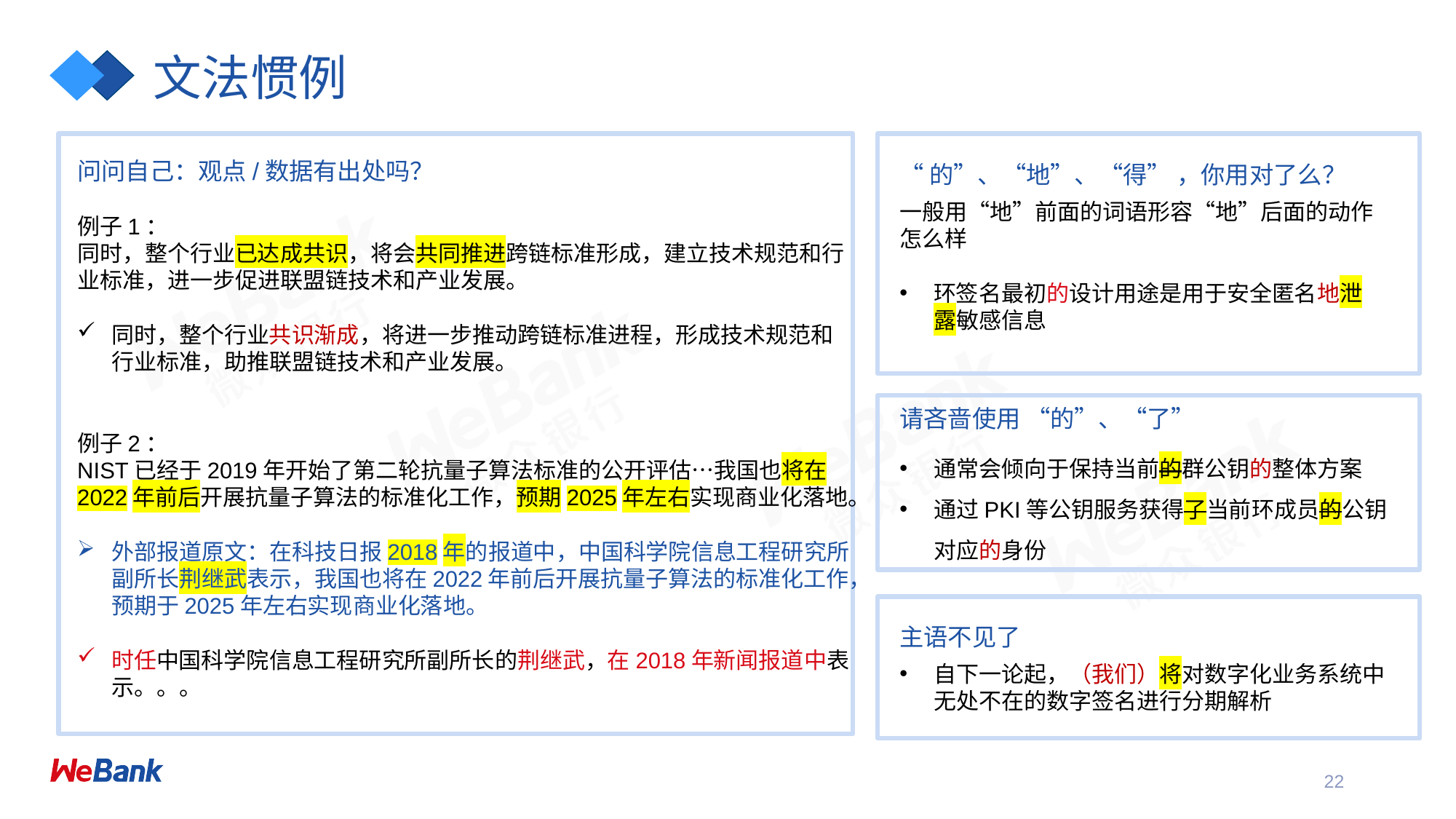

# 文法惯例

问问自己：观点/数据有出处吗？

例子1：
同时，整个行业已达成共识，将会共同推进跨链标准形成，建立技术规范和行业标准，进一步促进联盟链技术和产业发展。

同时，整个行业共识渐成，将进一步推动跨链标准进程，形成技术规范和行业标准，助推联盟链技术和产业发展。

例子2：
NIST已经于2019年开始了第二轮抗量子算法标准的公开评估…我国也将在2022年前后开展抗量子算法的标准化工作，预期2025年左右实现商业化落地。

外部报道原文：在科技日报2018年的报道中，中国科学院信息工程研究所副所长荆继武表示，我国也将在2022年前后开展抗量子算法的标准化工作，预期于2025年左右实现商业化落地。

时任中国科学院信息工程研究所副所长的荆继武，在2018年新闻报道中表示。。。
“的”、“地”、“得” ，你用对了么？
一般用“地”前面的词语形容“地”后面的动作怎么样

环签名最初的设计用途是用于安全匿名地泄露敏感信息

请吝啬使用 “的”、“了”
通常会倾向于保持当前的群公钥的整体方案
通过PKI等公钥服务获得了当前环成员的公钥对应的身份

主语不见了
自下一论起，（我们）将对数字化业务系统中无处不在的数字签名进行分期解析
22